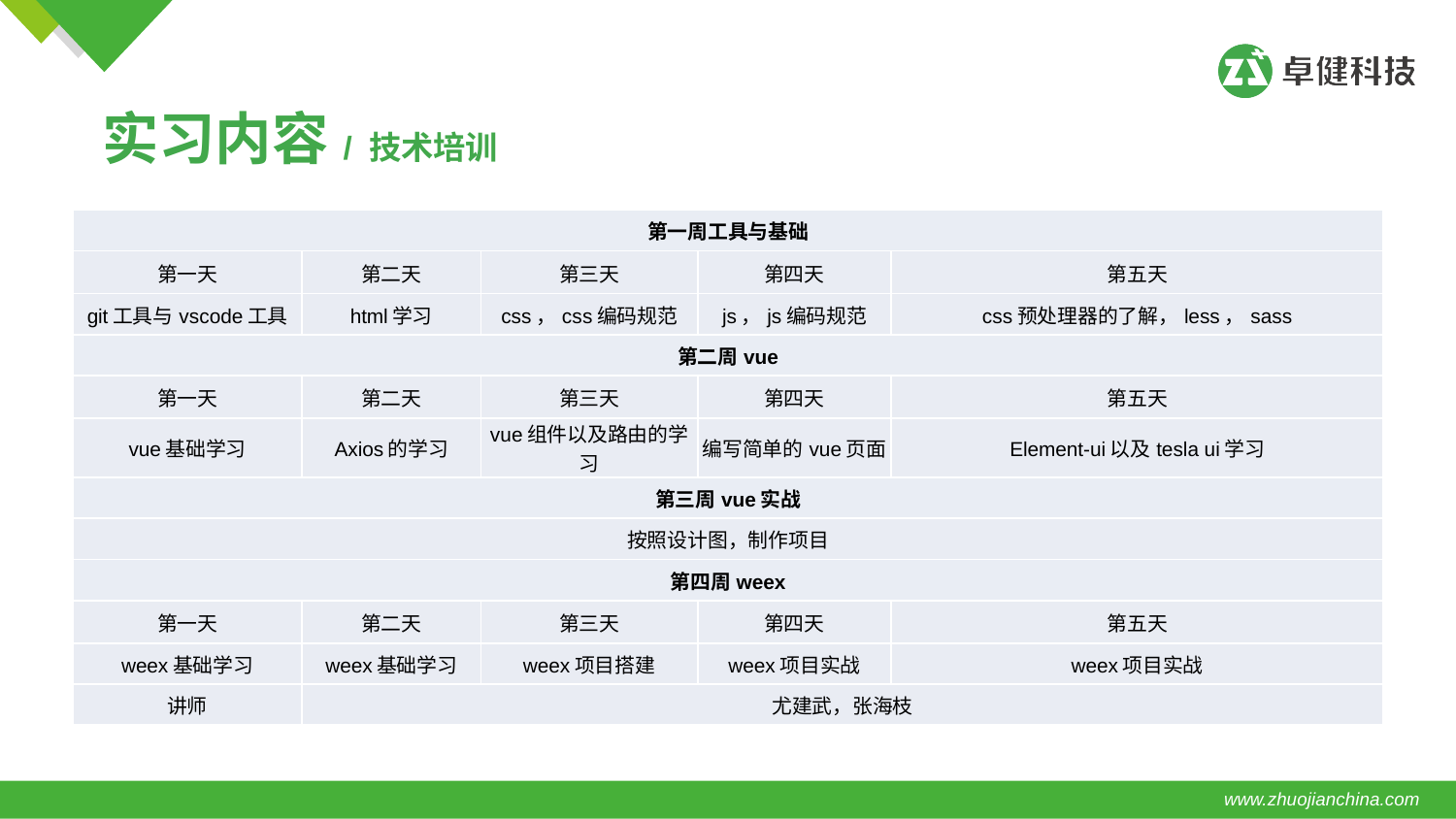

实习内容 / 技术培训
| 第一周工具与基础 |  |  |  |  |
| --- | --- | --- | --- | --- |
| 第一天 | 第二天 | 第三天 | 第四天 | 第五天 |
| git工具与vscode工具 | html学习 | css，css编码规范 | js，js编码规范 | css预处理器的了解，less，sass |
| 第二周vue |  |  |  |  |
| 第一天 | 第二天 | 第三天 | 第四天 | 第五天 |
| vue基础学习 | Axios的学习 | vue组件以及路由的学习 | 编写简单的vue页面 | Element-ui以及tesla ui学习 |
| 第三周vue实战 |  |  |  |  |
| 按照设计图，制作项目 |  |  |  |  |
| 第四周weex |  |  |  |  |
| 第一天 | 第二天 | 第三天 | 第四天 | 第五天 |
| weex基础学习 | weex基础学习 | weex项目搭建 | weex项目实战 | weex项目实战 |
| 讲师 | 尤建武，张海枝 |  |  |  |